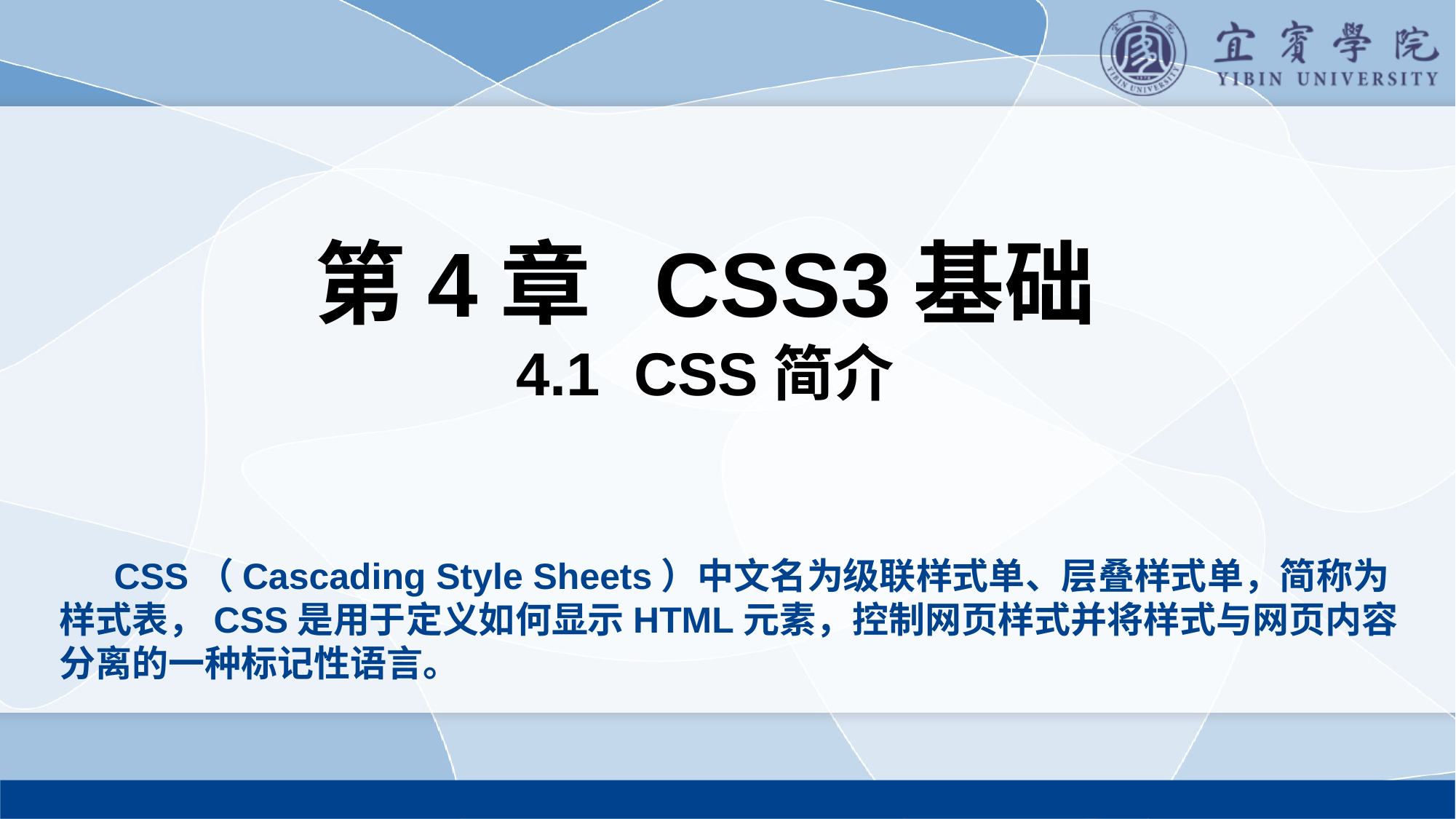

第4章  CSS3基础
4.1  CSS简介
CSS（Cascading Style Sheets）中文名为级联样式单、层叠样式单，简称为样式表，CSS是用于定义如何显示HTML元素，控制网页样式并将样式与网页内容分离的一种标记性语言。